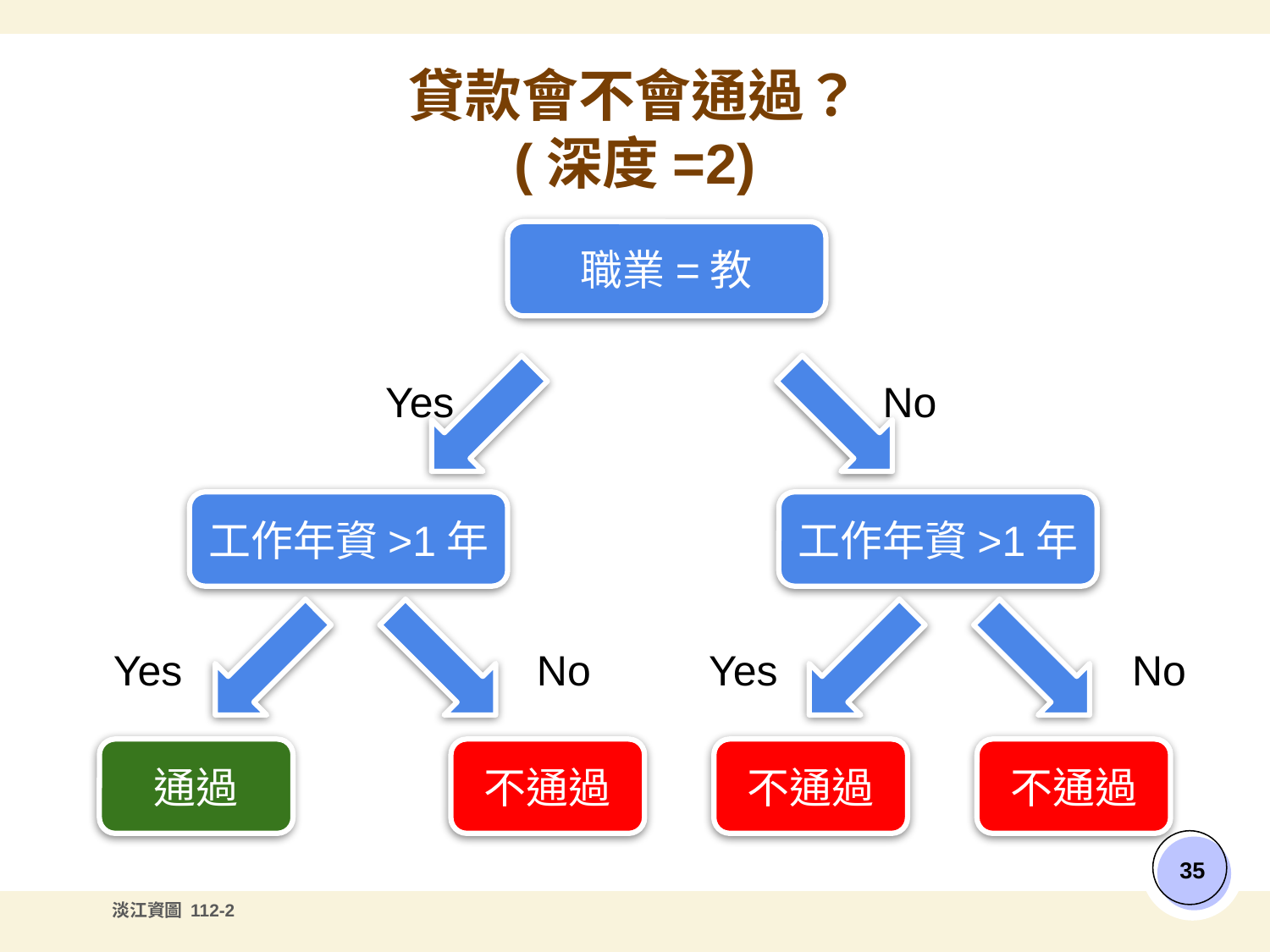

# 貸款會不會通過？
(深度=2)

職業=教
Yes
No

工作年資>1年
工作年資>1年

Yes
No
Yes
No
通過
不通過
不通過
不通過
35